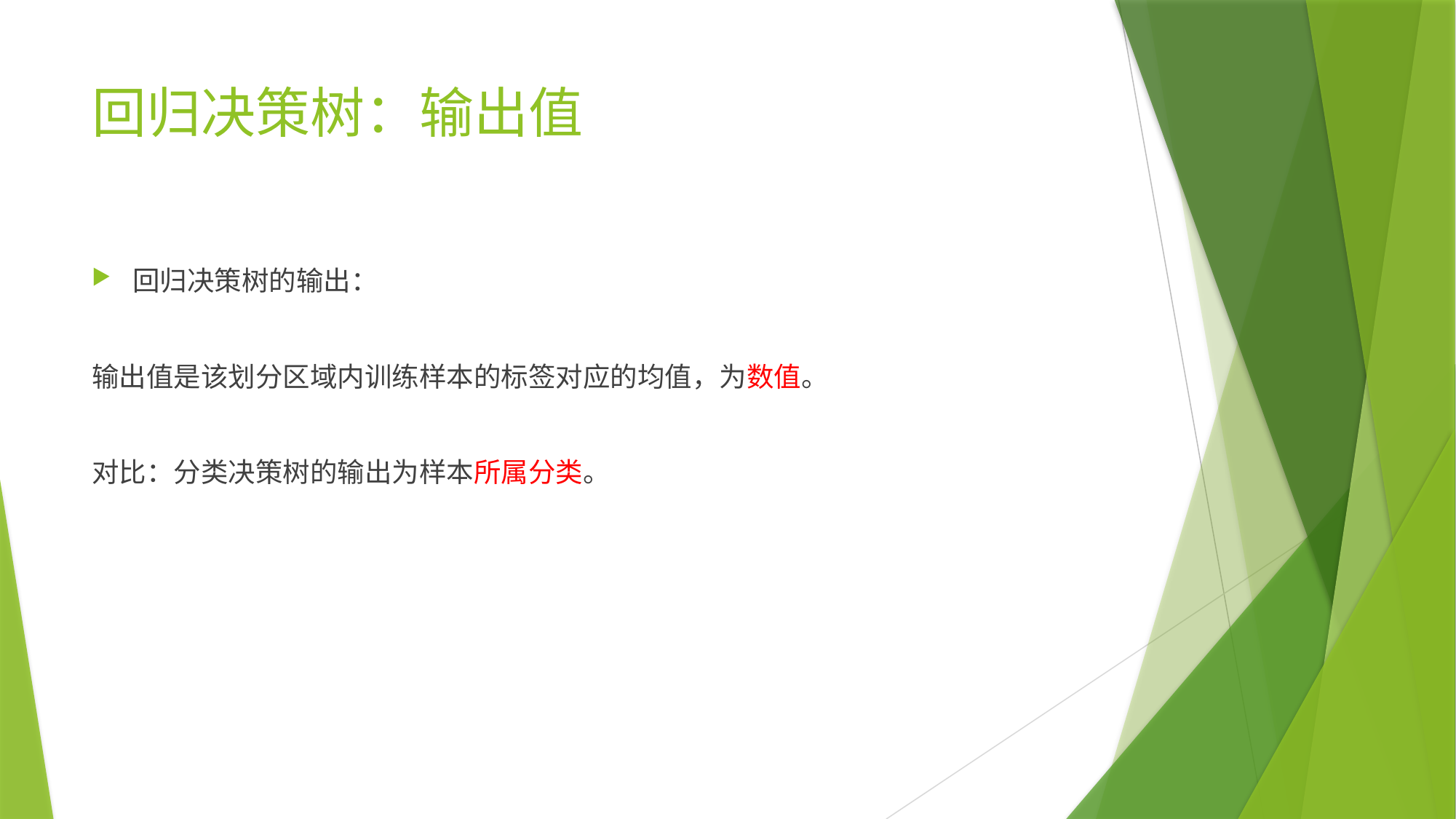

# 回归决策树：输出值
回归决策树的输出：

输出值是该划分区域内训练样本的标签对应的均值，为数值。

对比：分类决策树的输出为样本所属分类。